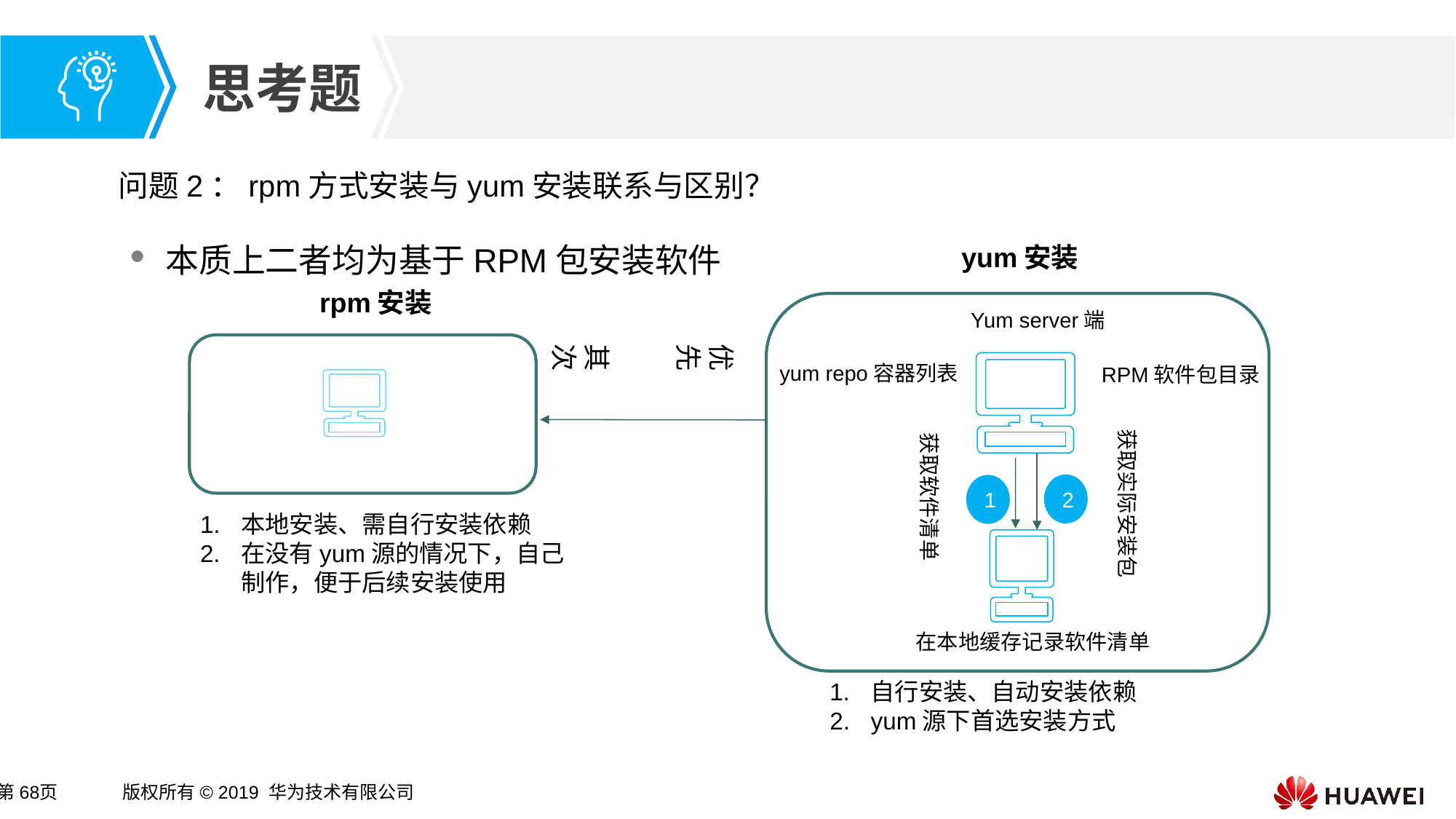

问题2：rpm方式安装与yum安装联系与区别？

本质上二者均为基于RPM包安装软件

yum安装

Yum server端

yum repo容器列表
RPM软件包目录
获取实际安装包
获取软件清单
2
1

在本地缓存记录软件清单
自行安装、自动安装依赖
yum源下首选安装方式
rpm安装

本地安装、需自行安装依赖
在没有yum源的情况下，自己制作，便于后续安装使用

其次
优先